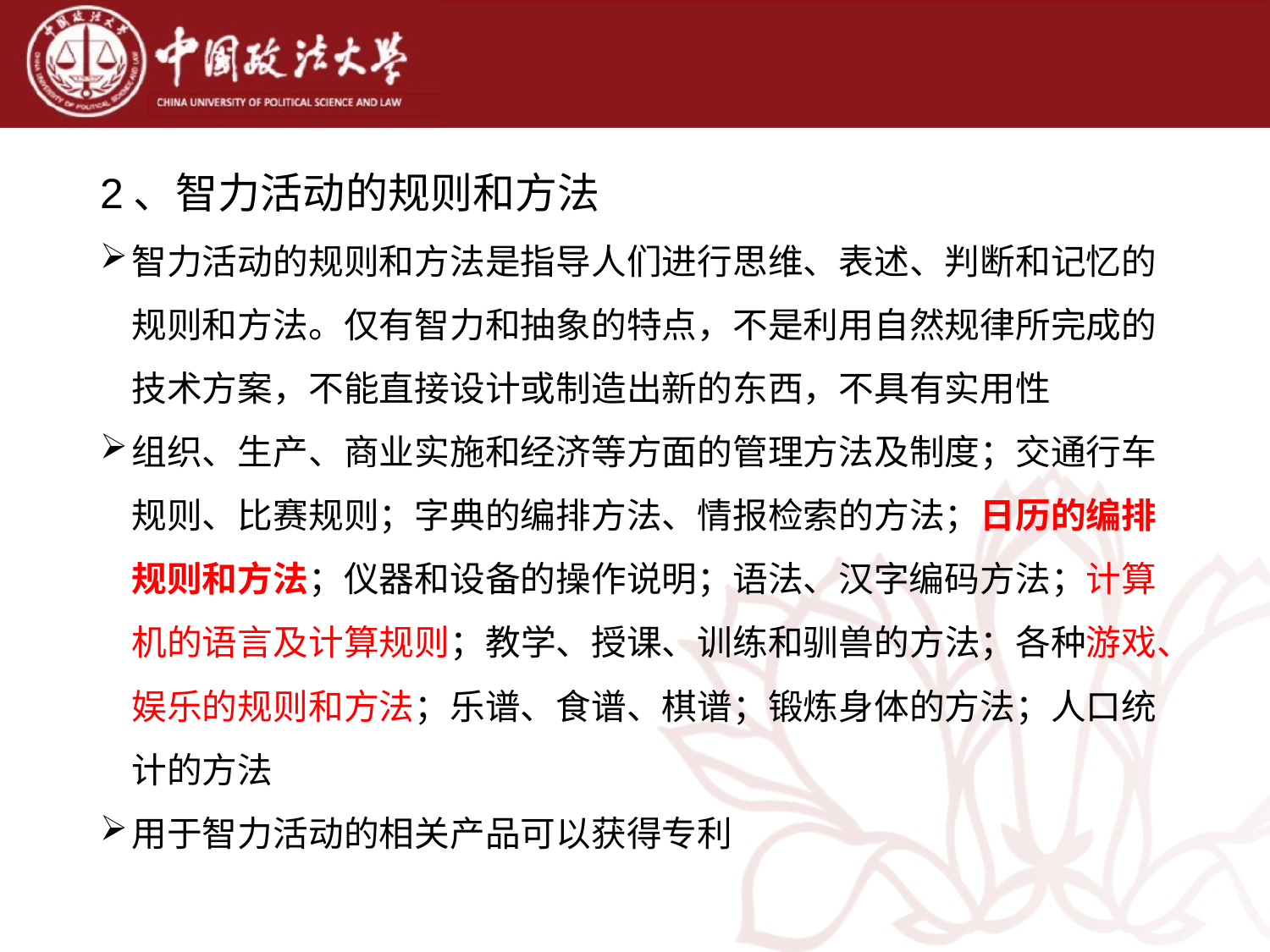

2、智力活动的规则和方法
智力活动的规则和方法是指导人们进行思维、表述、判断和记忆的规则和方法。仅有智力和抽象的特点，不是利用自然规律所完成的技术方案，不能直接设计或制造出新的东西，不具有实用性
组织、生产、商业实施和经济等方面的管理方法及制度；交通行车规则、比赛规则；字典的编排方法、情报检索的方法；日历的编排规则和方法；仪器和设备的操作说明；语法、汉字编码方法；计算机的语言及计算规则；教学、授课、训练和驯兽的方法；各种游戏、娱乐的规则和方法；乐谱、食谱、棋谱；锻炼身体的方法；人口统计的方法
用于智力活动的相关产品可以获得专利